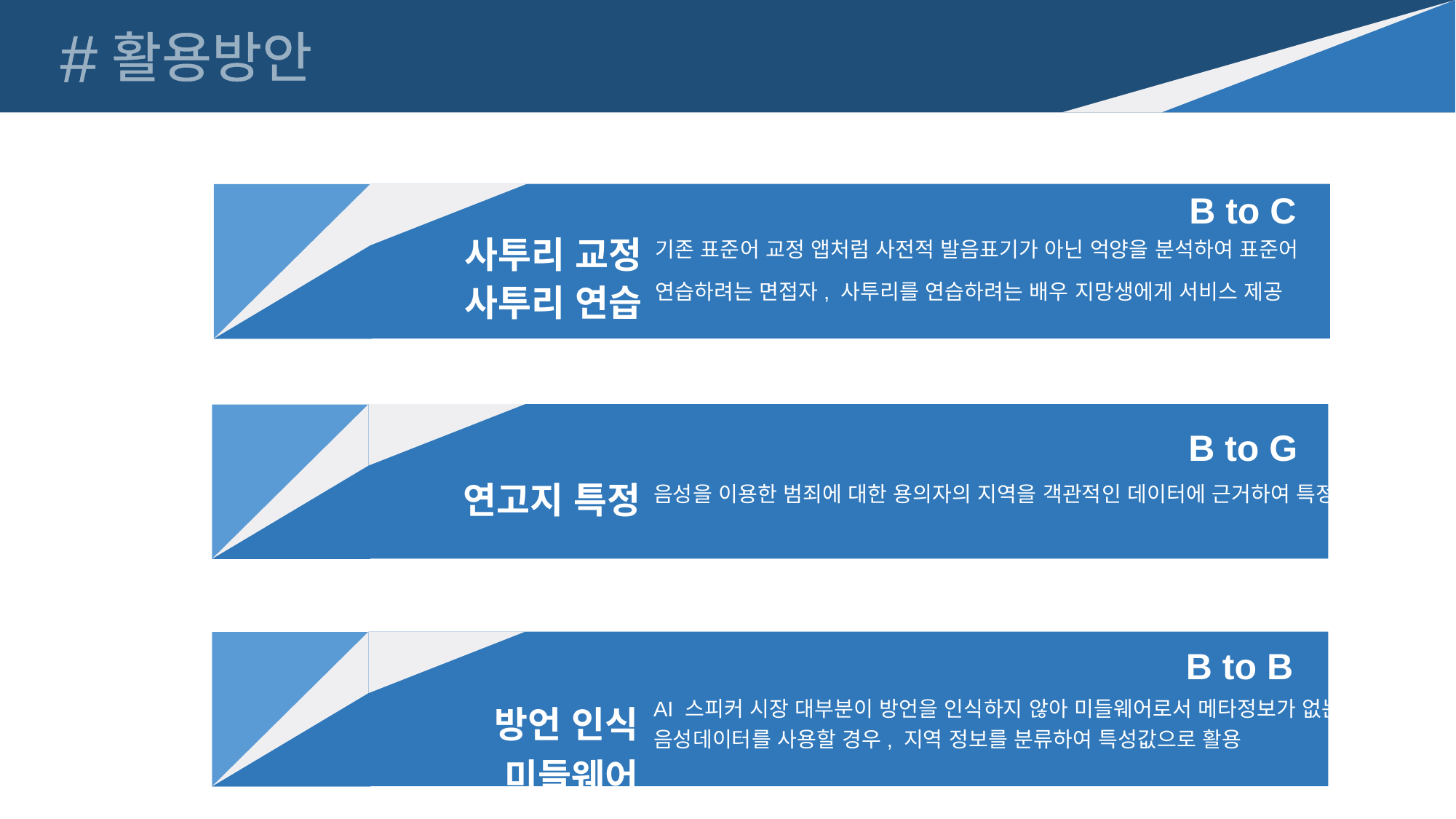

#
활용방안
B to C

사투리 교정
기존 표준어 교정 앱처럼 사전적 발음표기가 아닌 억양을 분석하여 표준어

사투리 연습
연습하려는 면접자, 사투리를 연습하려는 배우 지망생에게 서비스 제공

B to G

연고지 특정
음성을 이용한 범죄에 대한 용의자의 지역을 객관적인 데이터에 근거하여 특정

B to B
AI 스피커 시장 대부분이 방언을 인식하지 않아 미들웨어로서 메타정보가 없는
음성데이터를 사용할 경우, 지역 정보를 분류하여 특성값으로 활용

방언 인식 미들웨어